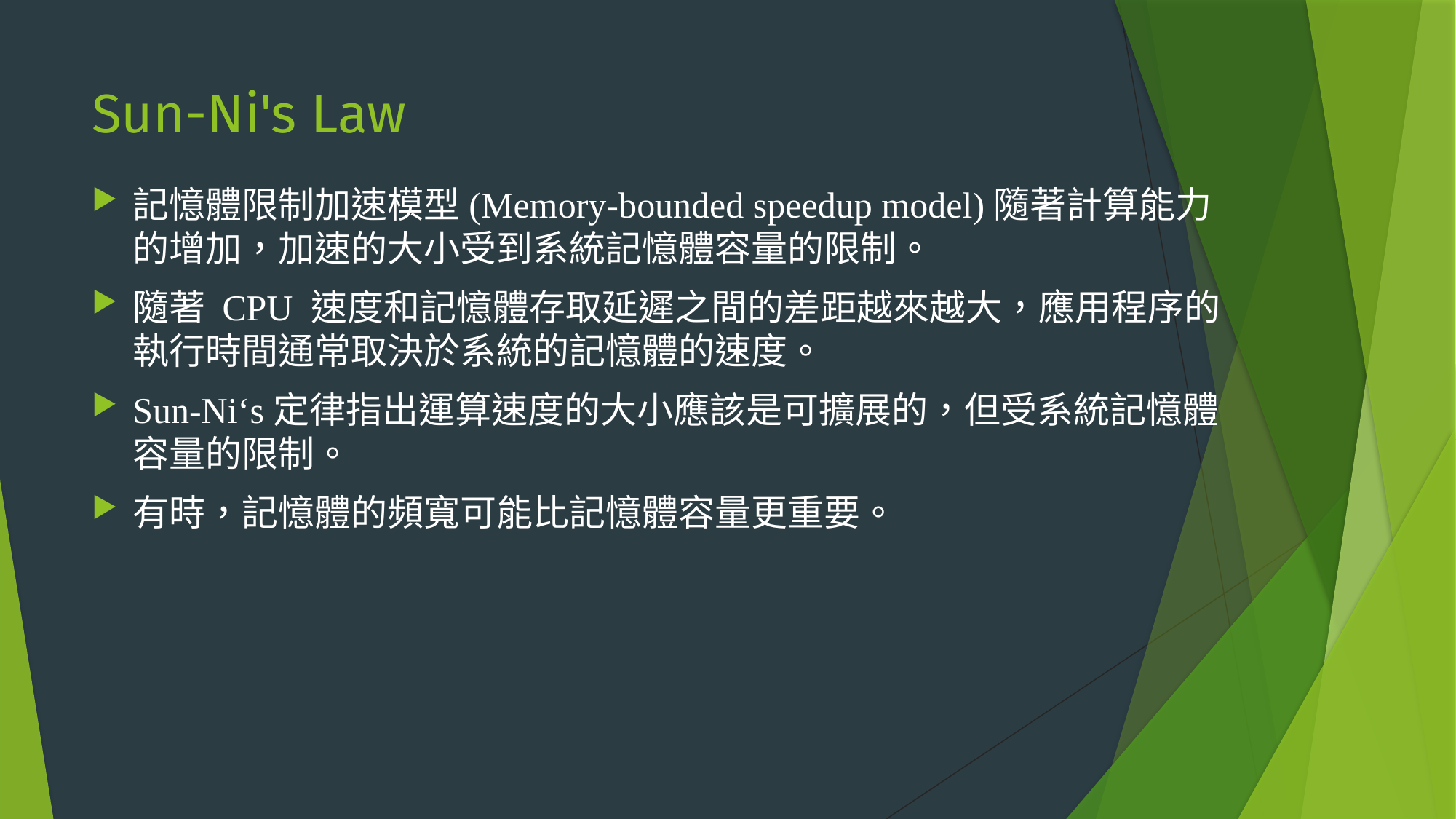

# Sun-Ni's Law
記憶體限制加速模型(Memory-bounded speedup model)隨著計算能力的增加，加速的大小受到系統記憶體容量的限制。
隨著 CPU 速度和記憶體存取延遲之間的差距越來越大，應用程序的執行時間通常取決於系統的記憶體的速度。
Sun-Ni‘s定律指出運算速度的大小應該是可擴展的，但受系統記憶體容量的限制。
有時，記憶體的頻寬可能比記憶體容量更重要。